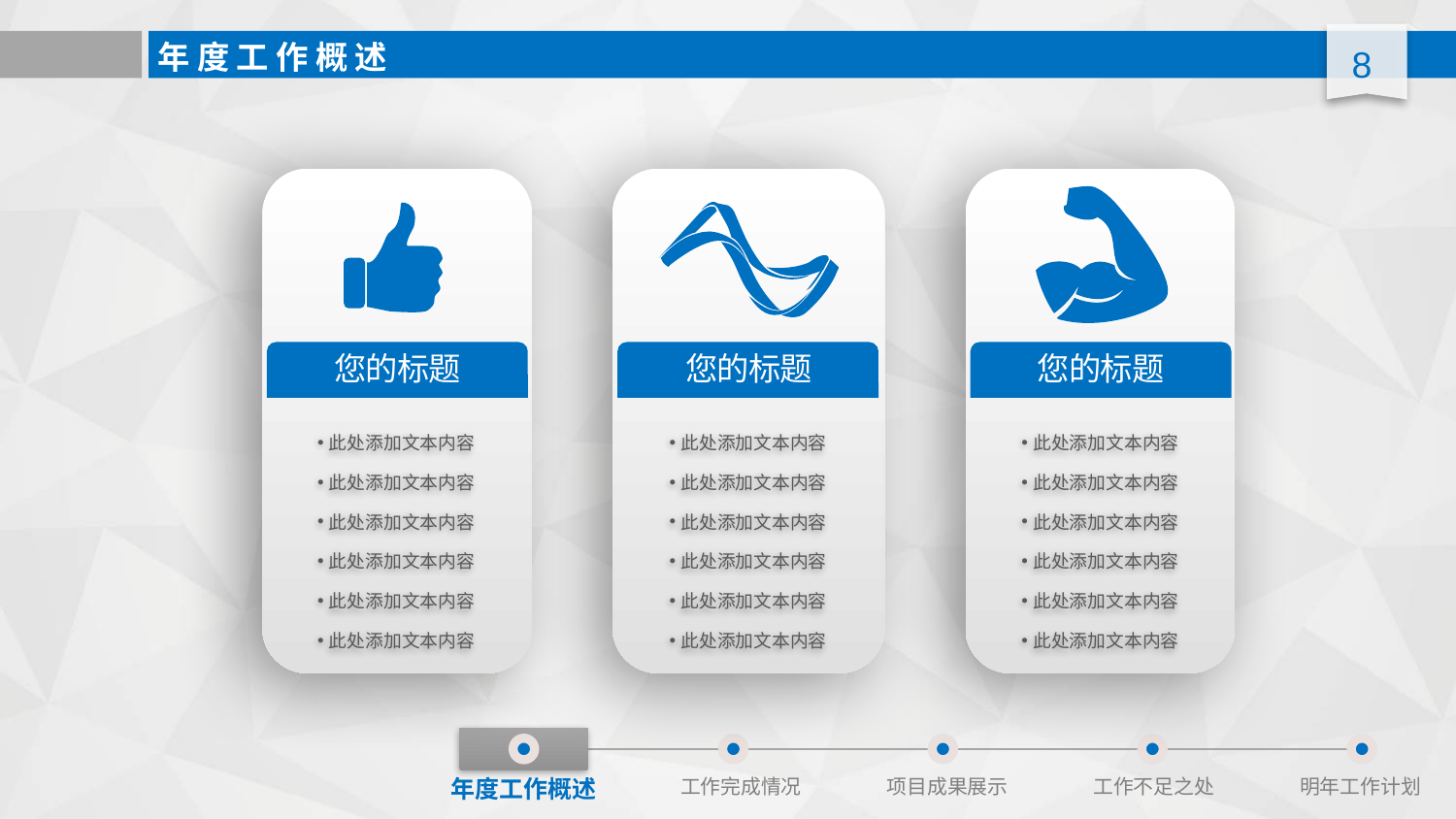

年 度 工 作 概 述

您的标题
此处添加文本内容
此处添加文本内容
此处添加文本内容
此处添加文本内容
此处添加文本内容
此处添加文本内容

您的标题
此处添加文本内容
此处添加文本内容
此处添加文本内容
此处添加文本内容
此处添加文本内容
此处添加文本内容

您的标题
此处添加文本内容
此处添加文本内容
此处添加文本内容
此处添加文本内容
此处添加文本内容
此处添加文本内容